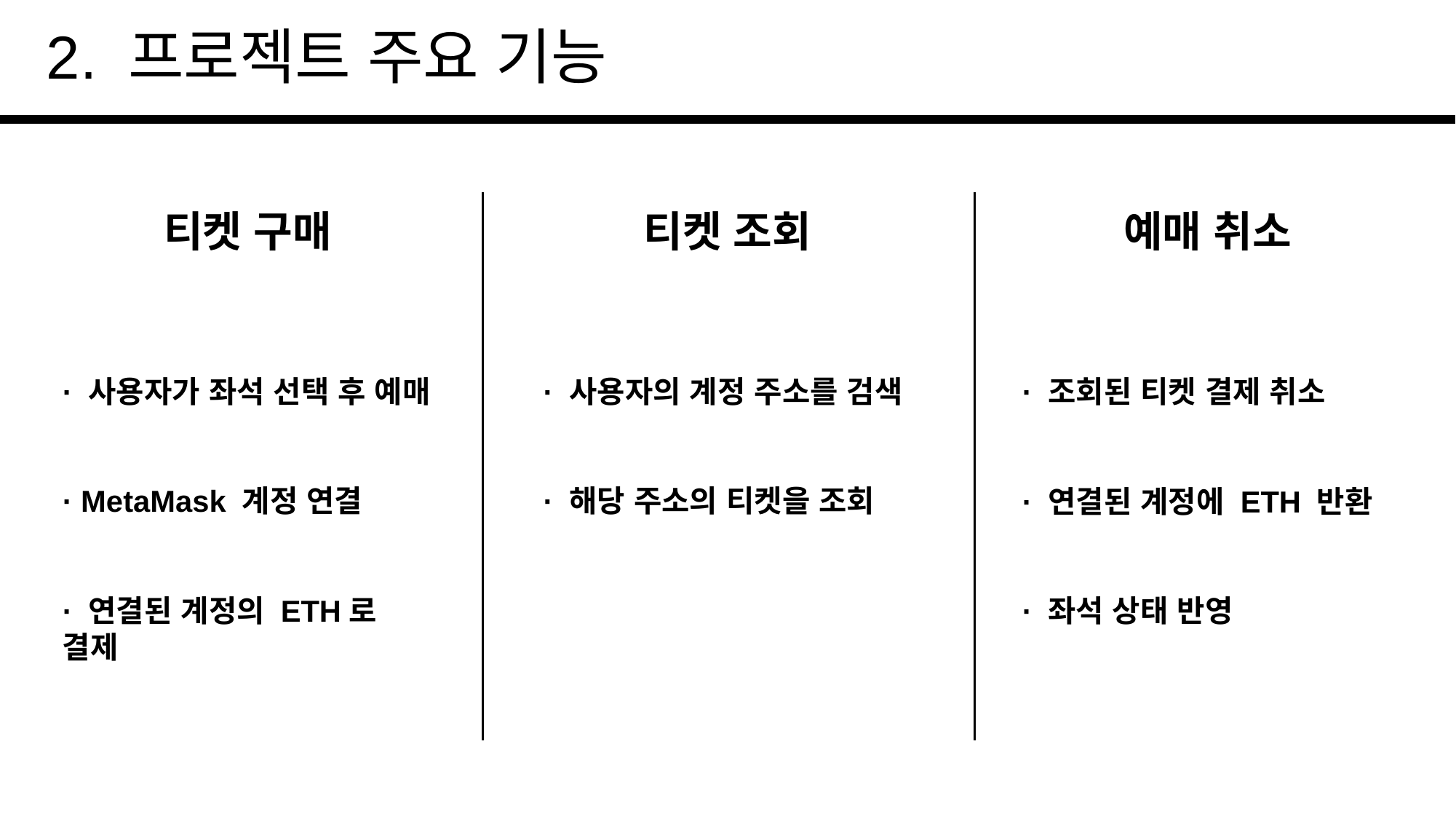

2. 프로젝트 주요 기능
티켓 구매
티켓 조회
예매 취소
· 사용자가 좌석 선택 후 예매

· MetaMask 계정 연결

· 연결된 계정의 ETH로 결제
· 사용자의 계정 주소를 검색

· 해당 주소의 티켓을 조회
· 조회된 티켓 결제 취소

· 연결된 계정에 ETH 반환

· 좌석 상태 반영